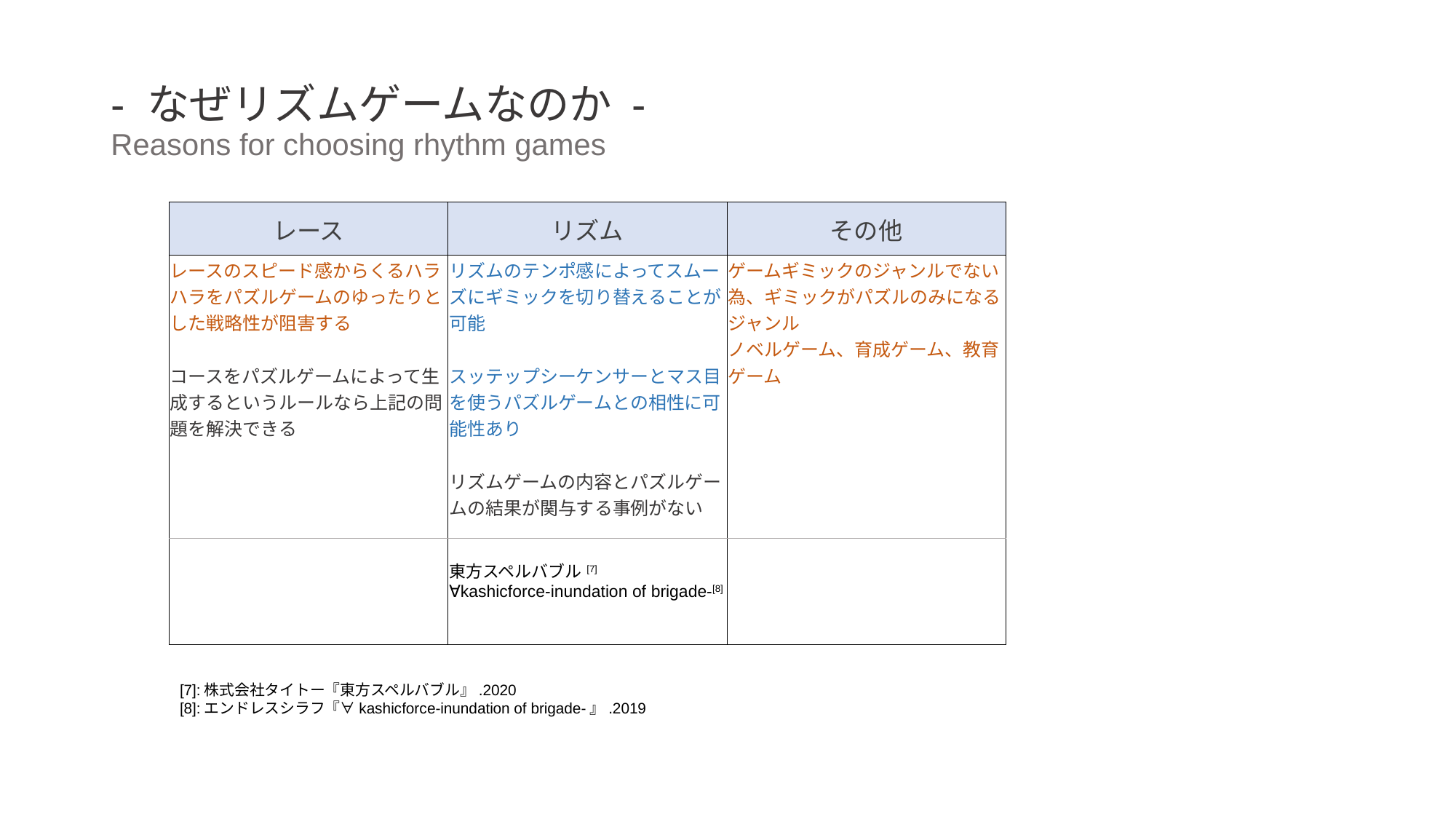

# - なぜリズムゲームなのか - Reasons for choosing rhythm games
| レース | リズム | その他 |
| --- | --- | --- |
| レースのスピード感からくるハラハラをパズルゲームのゆったりとした戦略性が阻害する コースをパズルゲームによって生成するというルールなら上記の問題を解決できる | リズムのテンポ感によってスムーズにギミックを切り替えることが可能 スッテップシーケンサーとマス目を使うパズルゲームとの相性に可能性あり リズムゲームの内容とパズルゲームの結果が関与する事例がない | ゲームギミックのジャンルでない為、ギミックがパズルのみになるジャンル ノベルゲーム、育成ゲーム、教育ゲーム |
|  | 東方スペルバブル[7] ∀kashicforce-inundation of brigade-[8] |  |
[7]:株式会社タイトー『東方スペルバブル』.2020
[8]:エンドレスシラフ『∀kashicforce-inundation of brigade-』.2019